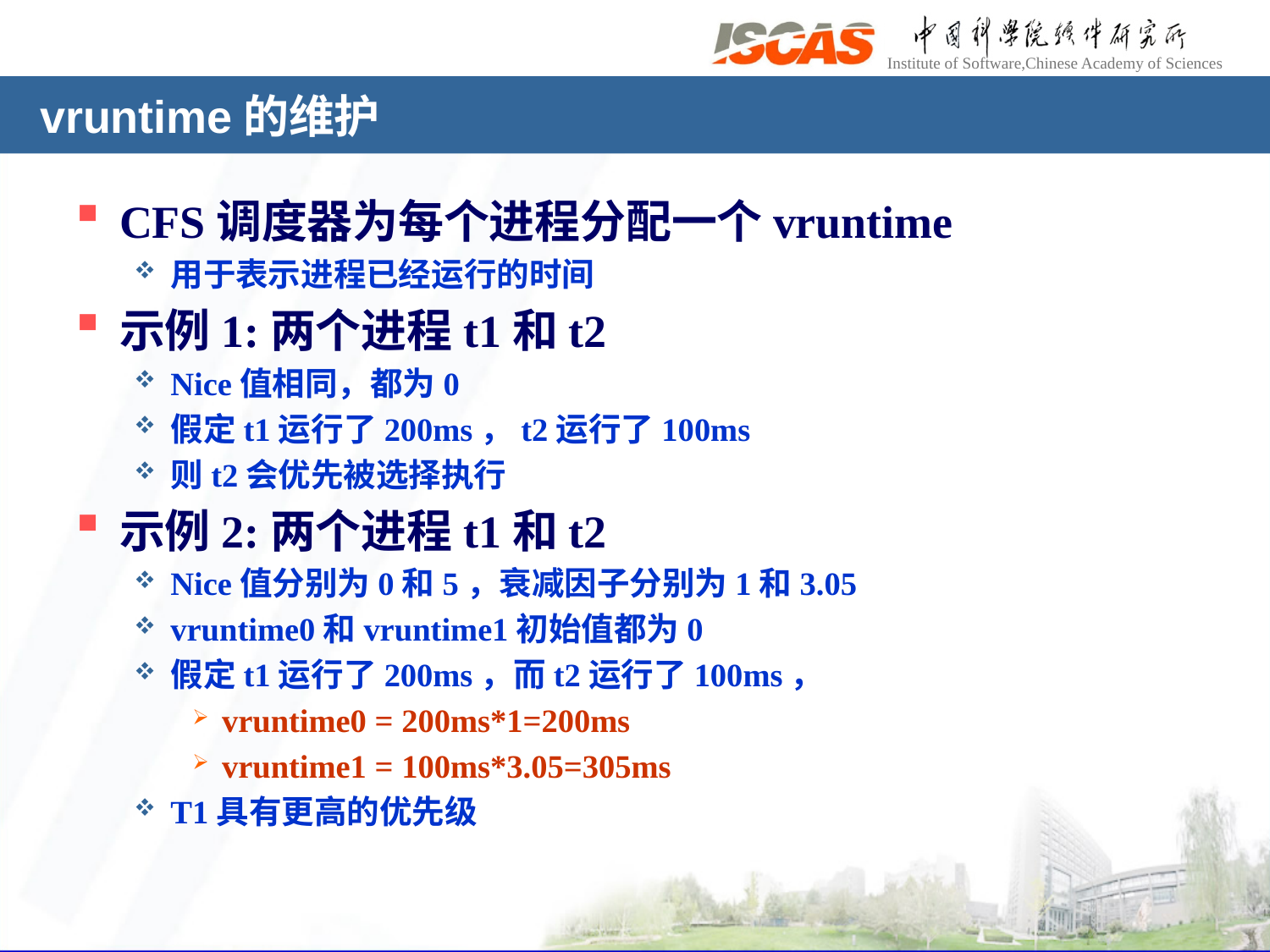

# vruntime的维护
CFS调度器为每个进程分配一个vruntime
用于表示进程已经运行的时间
示例1:两个进程t1和t2
Nice值相同，都为0
假定t1运行了200ms，t2运行了100ms
则t2会优先被选择执行
示例2:两个进程t1和t2
Nice值分别为0和5，衰减因子分别为1和3.05
vruntime0和vruntime1初始值都为0
假定t1运行了200ms，而t2运行了100ms，
vruntime0 = 200ms*1=200ms
vruntime1 = 100ms*3.05=305ms
T1具有更高的优先级